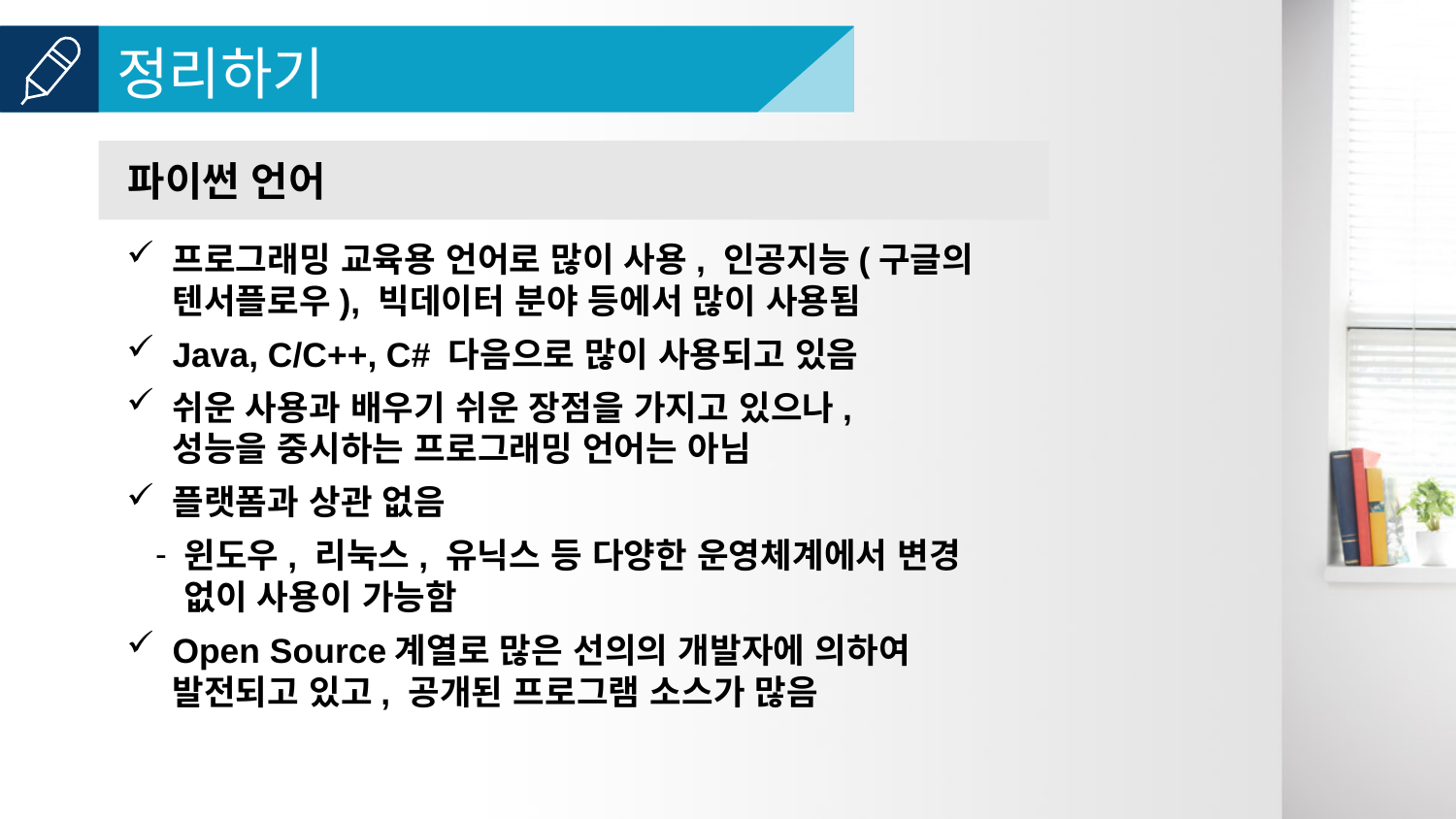

파이썬 언어
프로그래밍 교육용 언어로 많이 사용, 인공지능(구글의 텐서플로우), 빅데이터 분야 등에서 많이 사용됨
Java, C/C++, C# 다음으로 많이 사용되고 있음
쉬운 사용과 배우기 쉬운 장점을 가지고 있으나,
성능을 중시하는 프로그래밍 언어는 아님
플랫폼과 상관 없음
윈도우, 리눅스, 유닉스 등 다양한 운영체계에서 변경 없이 사용이 가능함
Open Source계열로 많은 선의의 개발자에 의하여 발전되고 있고, 공개된 프로그램 소스가 많음